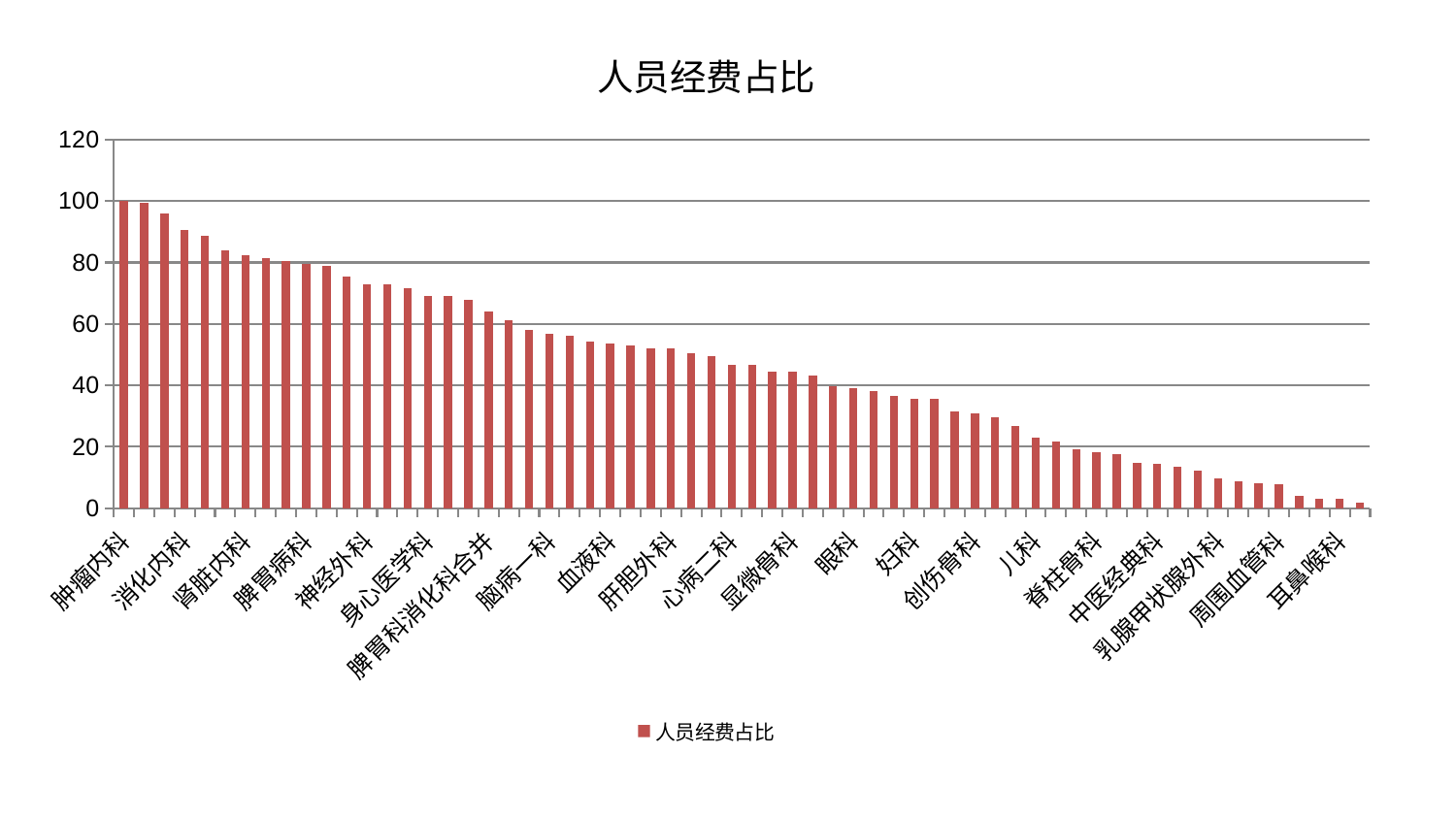

### Chart: 人员经费占比

| Category | 人员经费占比 |
|---|---|
| 肿瘤内科 | 100.0 |
| 西区重症医学科 | 99.57408300636044 |
| 针灸科 | 96.0959662563778 |
| 消化内科 | 90.5402738367496 |
| 东区重症医学科 | 88.57031149197097 |
| 心病四科 | 83.85295771699502 |
| 肾脏内科 | 82.48660571314092 |
| 小儿推拿科 | 81.30592473393865 |
| 综合内科 | 80.33255652186487 |
| 脾胃病科 | 79.37958655310291 |
| 肛肠科 | 78.99845846870878 |
| 医院 | 75.33067943906624 |
| 神经外科 | 73.02805320776866 |
| 小儿骨科 | 73.02539141942158 |
| 老年医学科 | 71.64757234855549 |
| 身心医学科 | 69.09078678225748 |
| 脑病三科 | 69.06498747177842 |
| 产科 | 67.76165893219627 |
| 脾胃科消化科合并 | 64.21499773457693 |
| 运动损伤骨科 | 61.37688011986531 |
| 肾病科 | 58.19560889387425 |
| 脑病一科 | 56.946460523283896 |
| 心血管内科 | 56.305809095070124 |
| 风湿病科 | 54.386970232341596 |
| 血液科 | 53.51989120224864 |
| 微创骨科 | 53.03608405117578 |
| 普通外科 | 52.17320480338459 |
| 肝胆外科 | 52.07155031292667 |
| 推拿科 | 50.46574791345071 |
| 心病三科 | 49.63900084939847 |
| 心病二科 | 46.83572660928101 |
| 妇科妇二科合并 | 46.709876379042605 |
| 关节骨科 | 44.51698411721745 |
| 显微骨科 | 44.336997159033686 |
| 神经内科 | 43.13580801984756 |
| 泌尿外科 | 39.81792473833217 |
| 眼科 | 39.23768011534411 |
| 胸外科 | 38.25233077937179 |
| 美容皮肤科 | 36.66052571395381 |
| 妇科 | 35.72077698506974 |
| 东区肾病科 | 35.51548192344483 |
| 呼吸内科 | 31.520491058482 |
| 创伤骨科 | 30.733180645768204 |
| 皮肤科 | 29.73329147993074 |
| 口腔科 | 26.70690394945893 |
| 儿科 | 22.90949058883732 |
| 康复科 | 21.56922811828251 |
| 妇二科 | 19.232353304797837 |
| 脊柱骨科 | 18.190233401206708 |
| 骨科 | 17.608446193732103 |
| 心病一科 | 14.83534369246819 |
| 中医经典科 | 14.347395545276655 |
| 中医外治中心 | 13.506521244992928 |
| 治未病中心 | 12.302506798371965 |
| 乳腺甲状腺外科 | 9.667278608962985 |
| 脑病二科 | 8.73825247493668 |
| 内分泌科 | 8.253717572071988 |
| 周围血管科 | 7.944575186257723 |
| 男科 | 4.089723923893221 |
| 重症医学科 | 3.0742765674563026 |
| 耳鼻喉科 | 2.9907687193465557 |
| 肝病科 | 1.7595381540380266 |
225